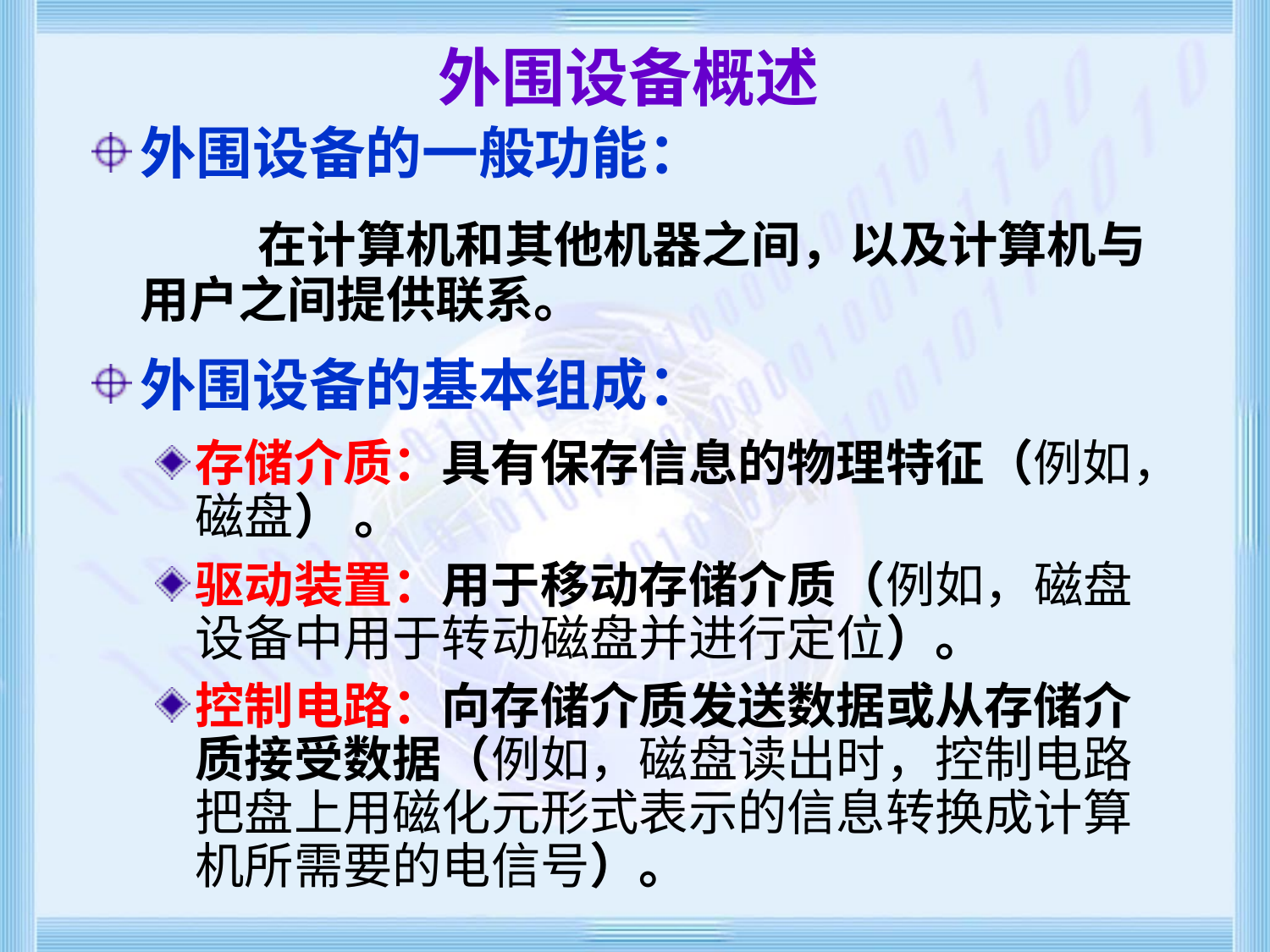

# 外围设备概述
外围设备的一般功能：
            在计算机和其他机器之间，以及计算机与用户之间提供联系。
外围设备的基本组成：
存储介质：具有保存信息的物理特征（例如，磁盘） 。
驱动装置：用于移动存储介质（例如，磁盘设备中用于转动磁盘并进行定位）。
控制电路：向存储介质发送数据或从存储介质接受数据（例如，磁盘读出时，控制电路把盘上用磁化元形式表示的信息转换成计算机所需要的电信号）。

3